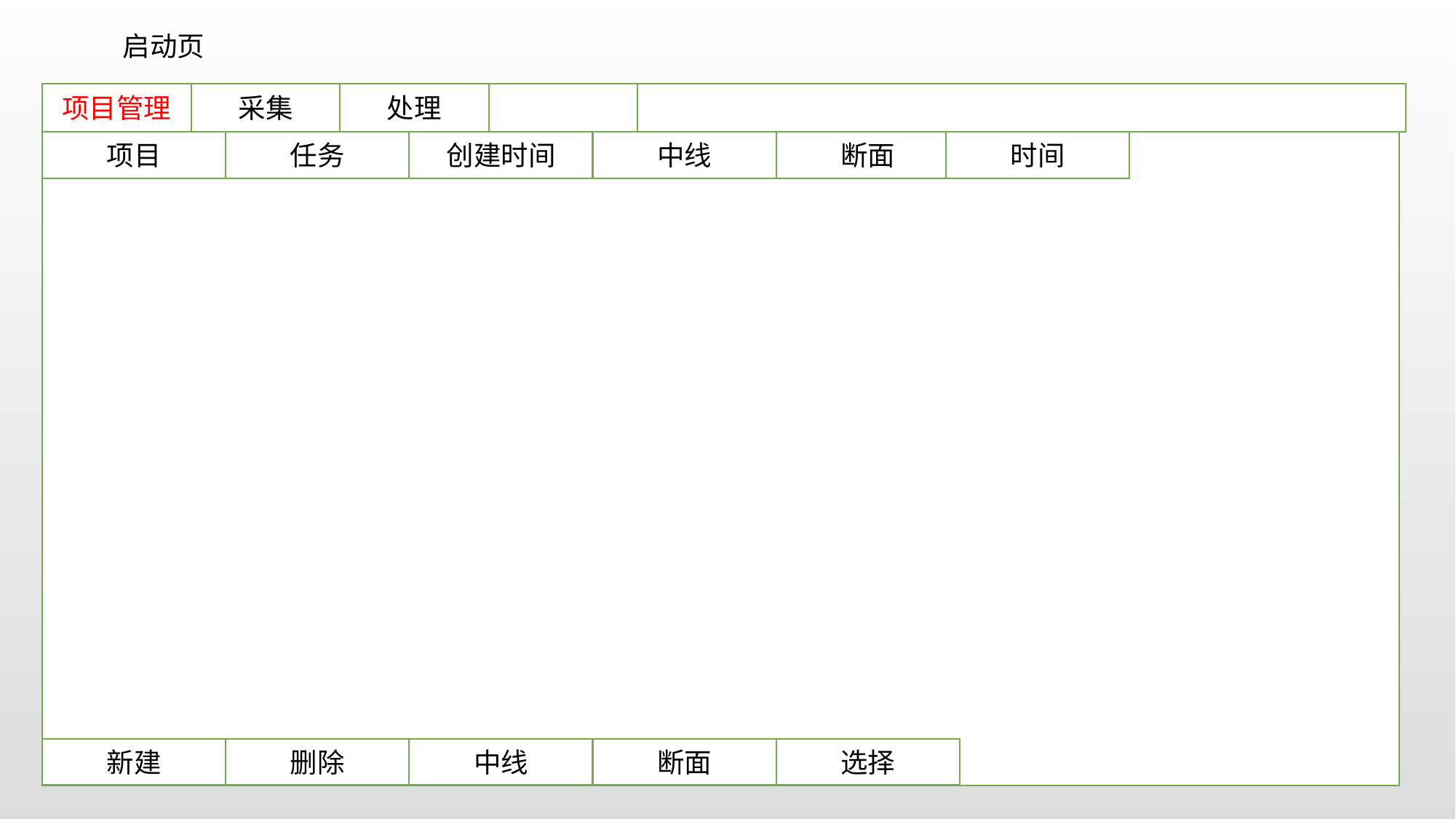

启动页

项目管理
采集
处理

项目
任务
创建时间
中线
断面
时间
新建
删除
中线
断面
选择